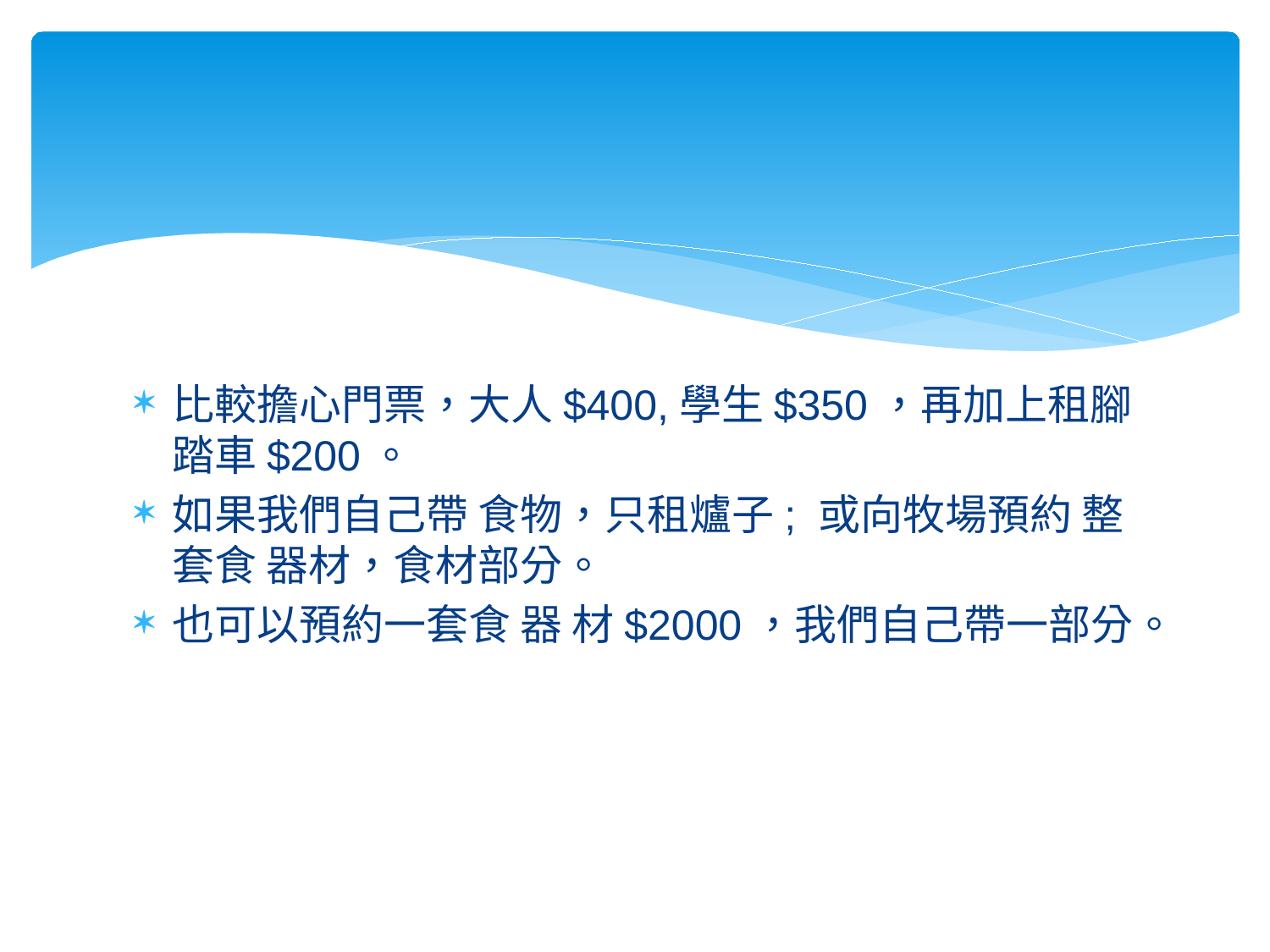

#
比較擔心門票，大人$400,學生$350，再加上租腳踏車$200。
如果我們自己帶 食物，只租爐子; 或向牧場預約 整套食 器材，食材部分。
也可以預約一套食 器 材$2000，我們自己帶一部分。